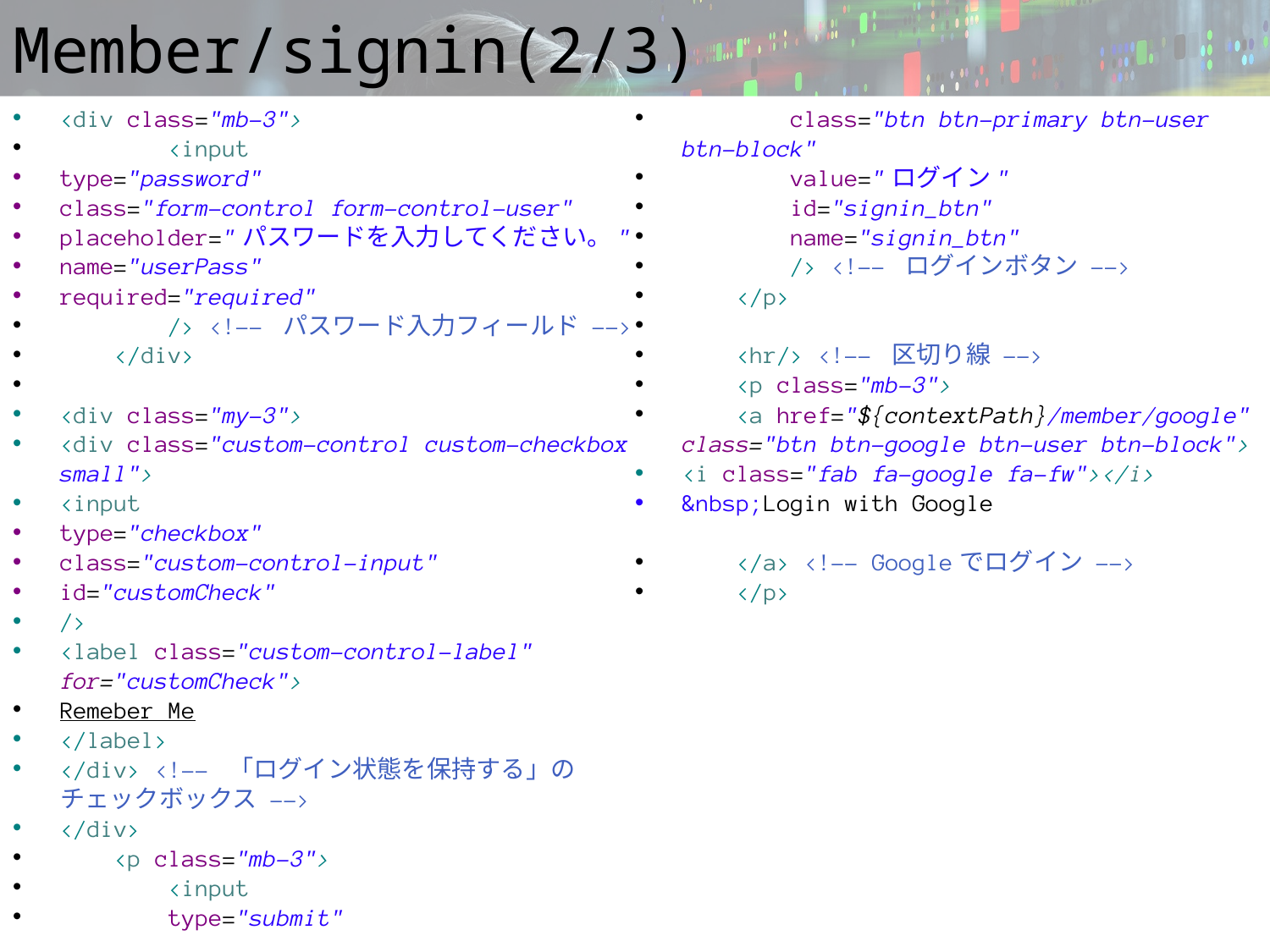

# Member/signin(2/3)
<div class="mb-3">
        <input
type="password"
class="form-control form-control-user"
placeholder="パスワードを入力してください。"
name="userPass"
required="required"
        /> <!-- パスワード入力フィールド -->
    </div>

<div class="my-3">
<div class="custom-control custom-checkbox small">
<input
type="checkbox"
class="custom-control-input"
id="customCheck"
/>
<label class="custom-control-label" for="customCheck">
Remeber Me
</label>
</div> <!-- 「ログイン状態を保持する」のチェックボックス -->
</div>
    <p class="mb-3">
        <input
        type="submit"
        class="btn btn-primary btn-user btn-block"
        value="ログイン"
        id="signin_btn"
        name="signin_btn"
        /> <!-- ログインボタン -->
    </p>

    <hr/> <!-- 区切り線 -->
    <p class="mb-3">
    <a href="${contextPath}/member/google" class="btn btn-google btn-user btn-block">
<i class="fab fa-google fa-fw"></i>
&nbsp;Login with Google

    </a> <!-- Googleでログイン -->
    </p>